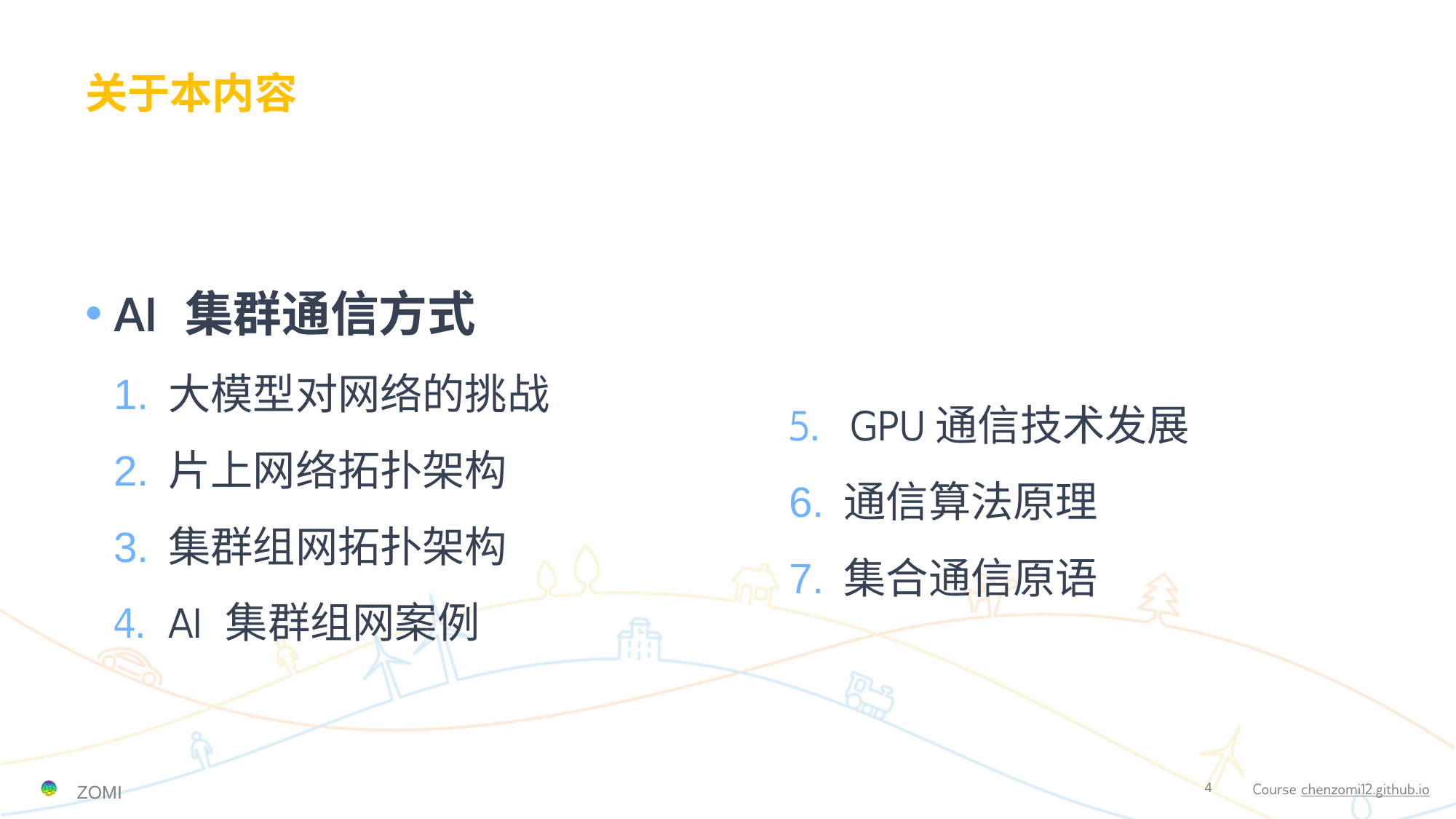

# 关于本内容
AI 集群通信方式
大模型对网络的挑战
片上网络拓扑架构
集群组网拓扑架构
AI 集群组网案例
GPU通信技术发展
通信算法原理
集合通信原语